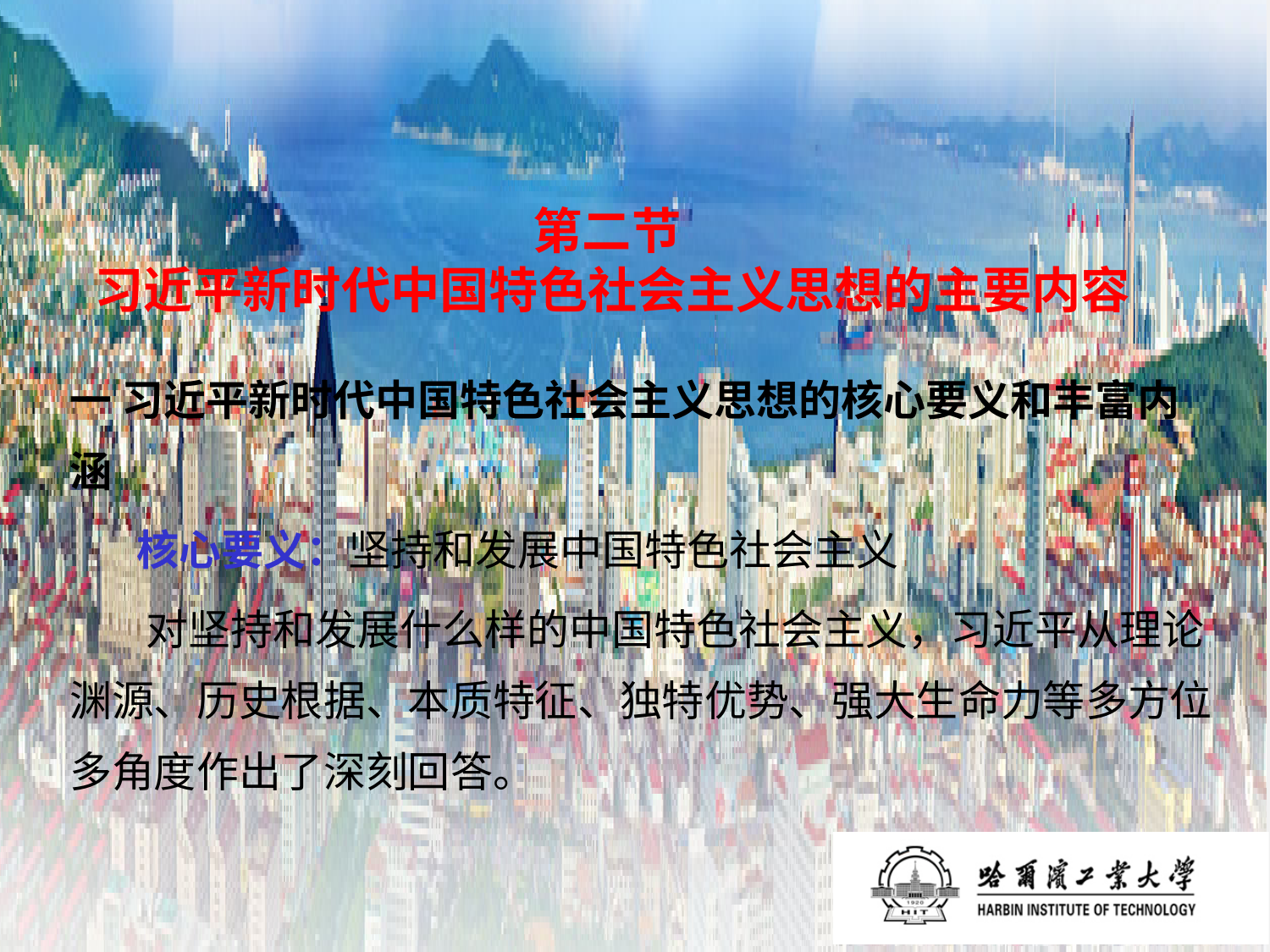

# 第二节 习近平新时代中国特色社会主义思想的主要内容
一 习近平新时代中国特色社会主义思想的核心要义和丰富内涵
      核心要义：坚持和发展中国特色社会主义
       对坚持和发展什么样的中国特色社会主义，习近平从理论渊源、历史根据、本质特征、独特优势、强大生命力等多方位多角度作出了深刻回答。